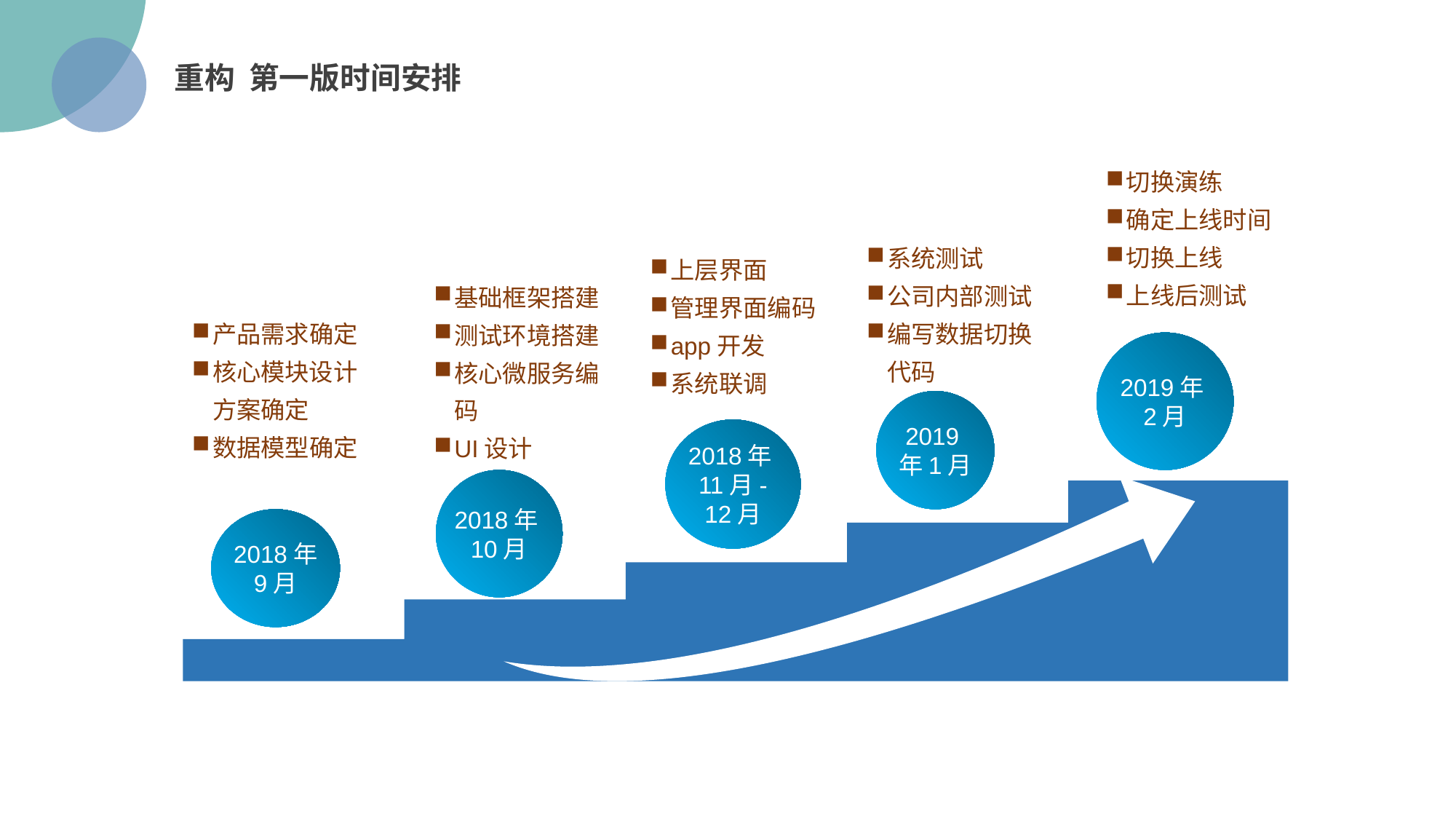

重构  第一版时间安排
切换演练
确定上线时间
切换上线
上线后测试
2019年2月
系统测试
公司内部测试
编写数据切换代码

2019年1月
上层界面
管理界面编码
app开发
系统联调
2018年11月-12月
基础框架搭建
测试环境搭建
核心微服务编码
UI设计
2018年10月
产品需求确定
核心模块设计方案确定
数据模型确定
2018年
9月